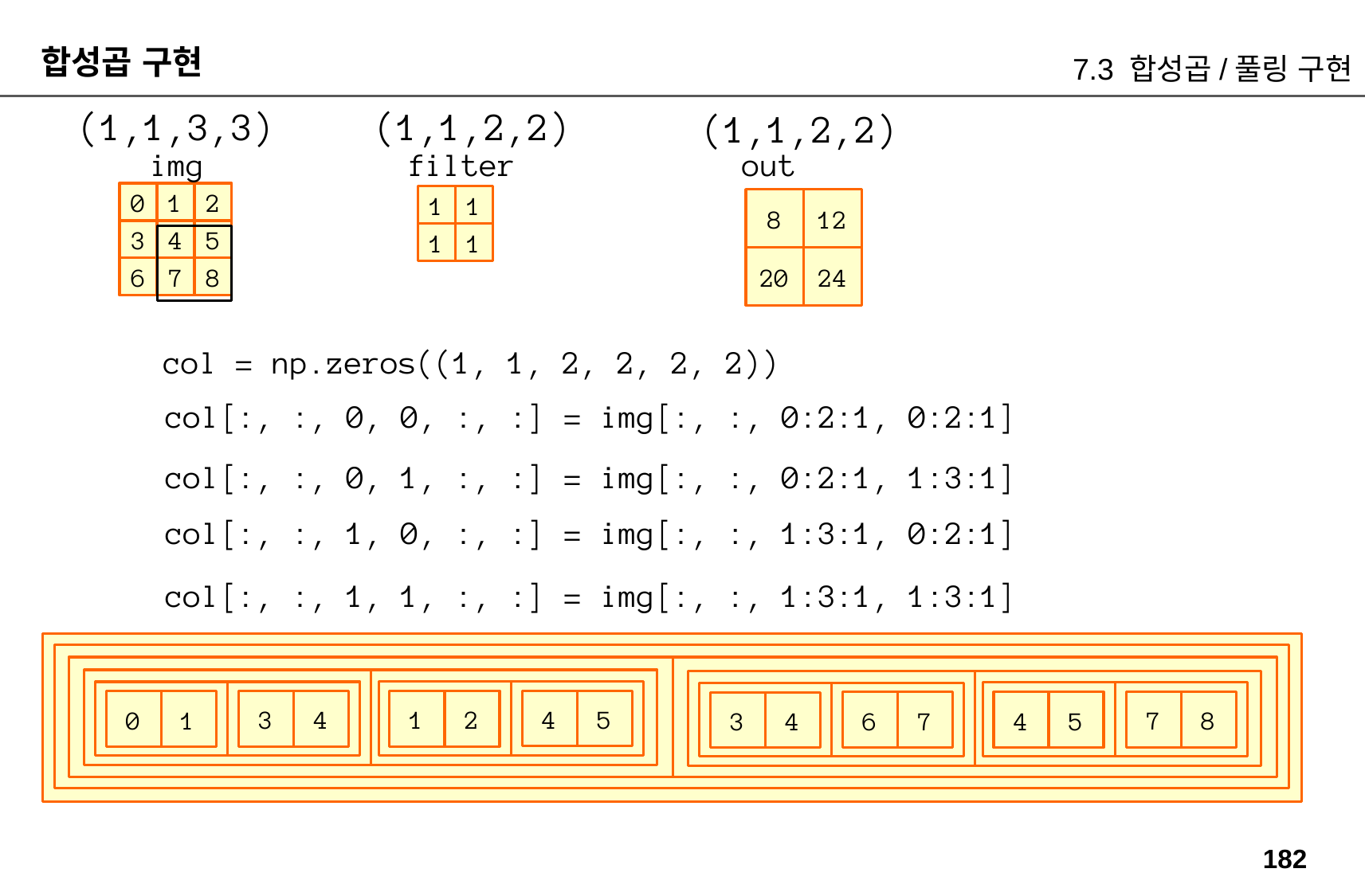

합성곱 구현
7.3 합성곱/풀링 구현
(1,1,2,2)
(1,1,3,3)
(1,1,2,2)
img
filter
out
0
1
2
1
1
8
12
20
24
3
4
5
1
1

6
7
8
col = np.zeros((1, 1, 2, 2, 2, 2))
col[:, :, 0, 0, :, :] = img[:, :, 0:2:1, 0:2:1]
col[:, :, 0, 1, :, :] = img[:, :, 0:2:1, 1:3:1]
col[:, :, 1, 0, :, :] = img[:, :, 1:3:1, 0:2:1]
col[:, :, 1, 1, :, :] = img[:, :, 1:3:1, 1:3:1]

4
5
3
4
1
2
0
1
7
8
6
7
4
5
3
4